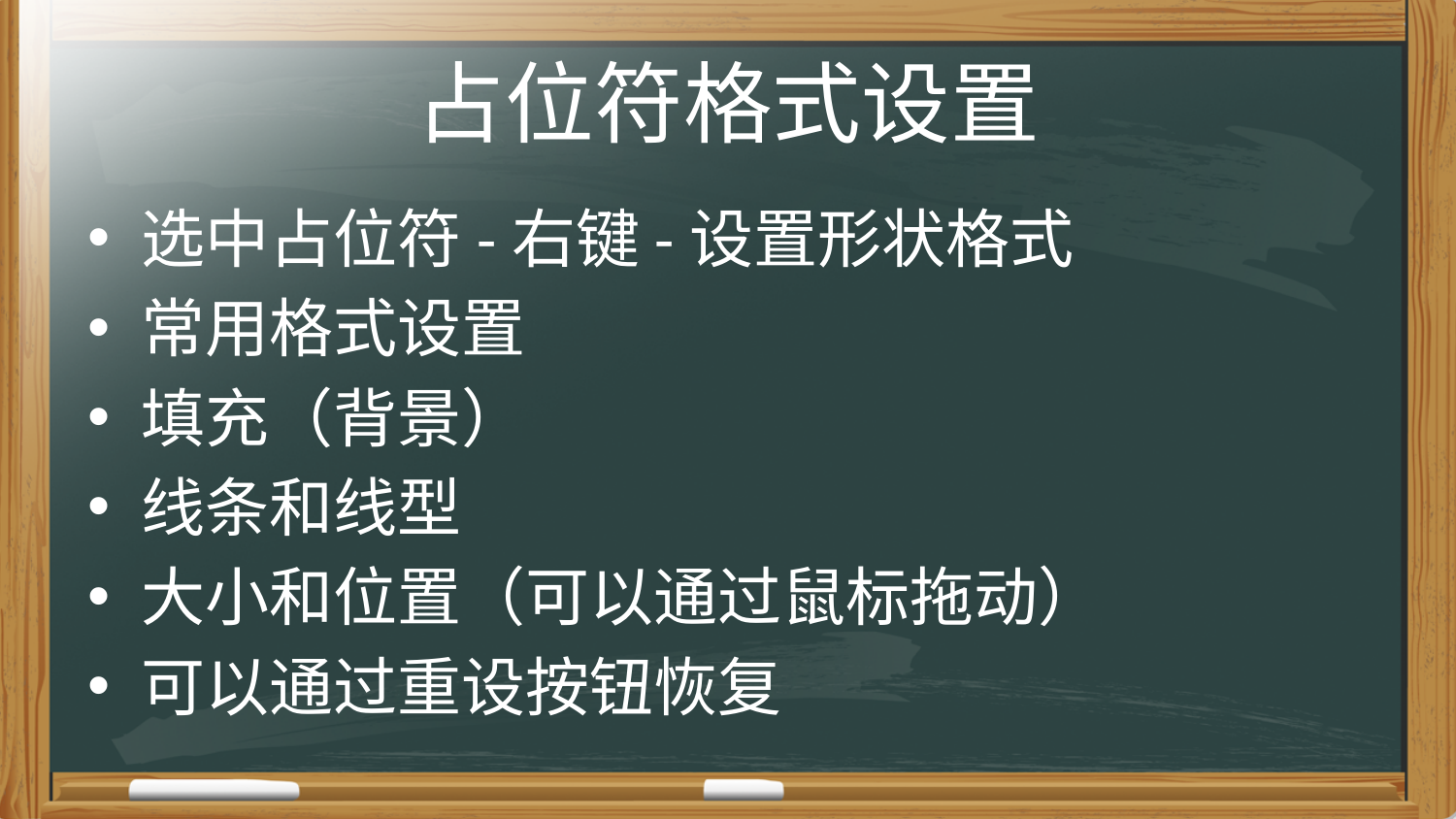

# 占位符格式设置
选中占位符-右键-设置形状格式
常用格式设置
填充（背景）
线条和线型
大小和位置（可以通过鼠标拖动）
可以通过重设按钮恢复